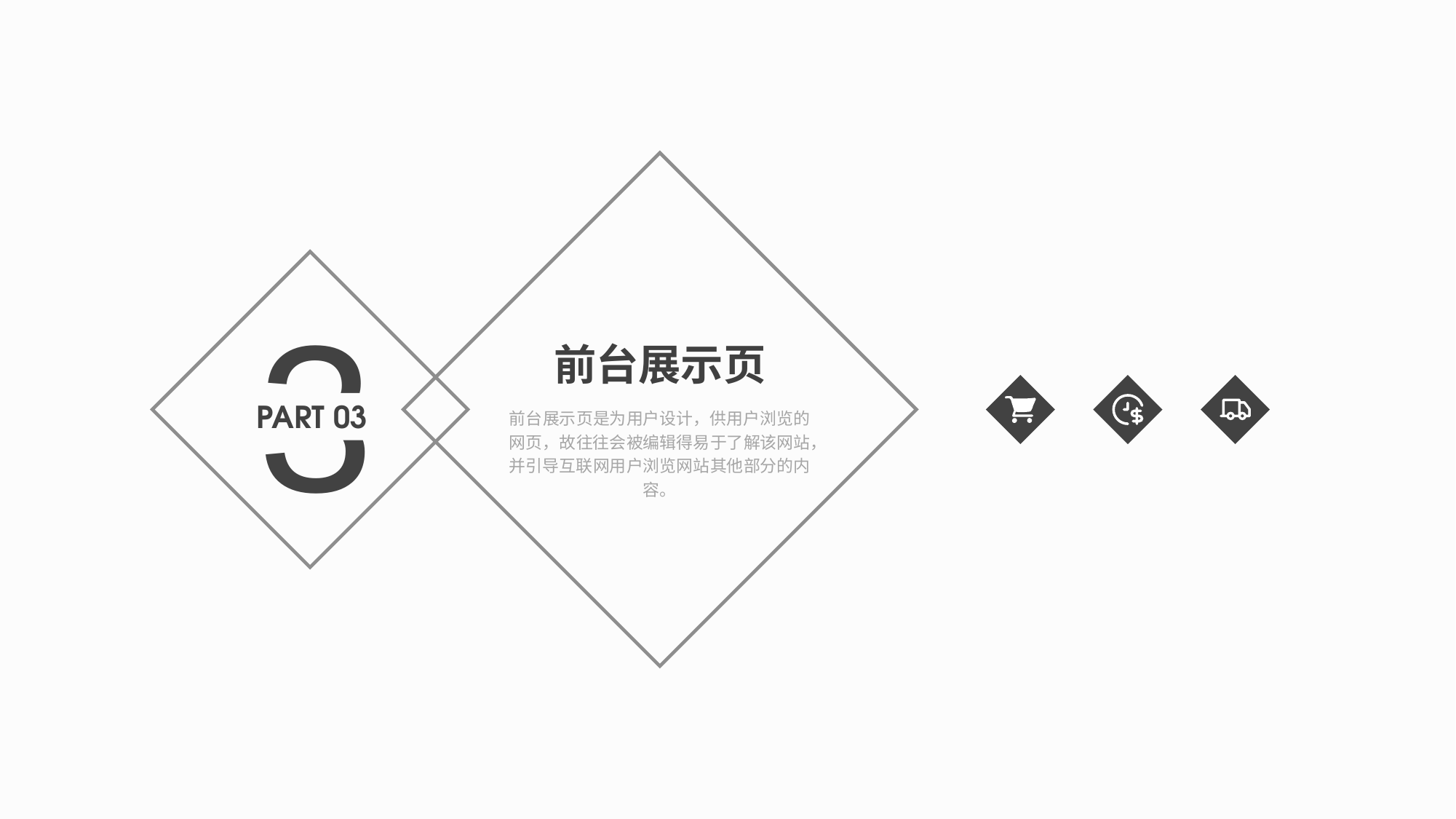

3
前台展示页

PART 03

前台展示页是为用户设计，供用户浏览的网页，故往往会被编辑得易于了解该网站，并引导互联网用户浏览网站其他部分的内容。